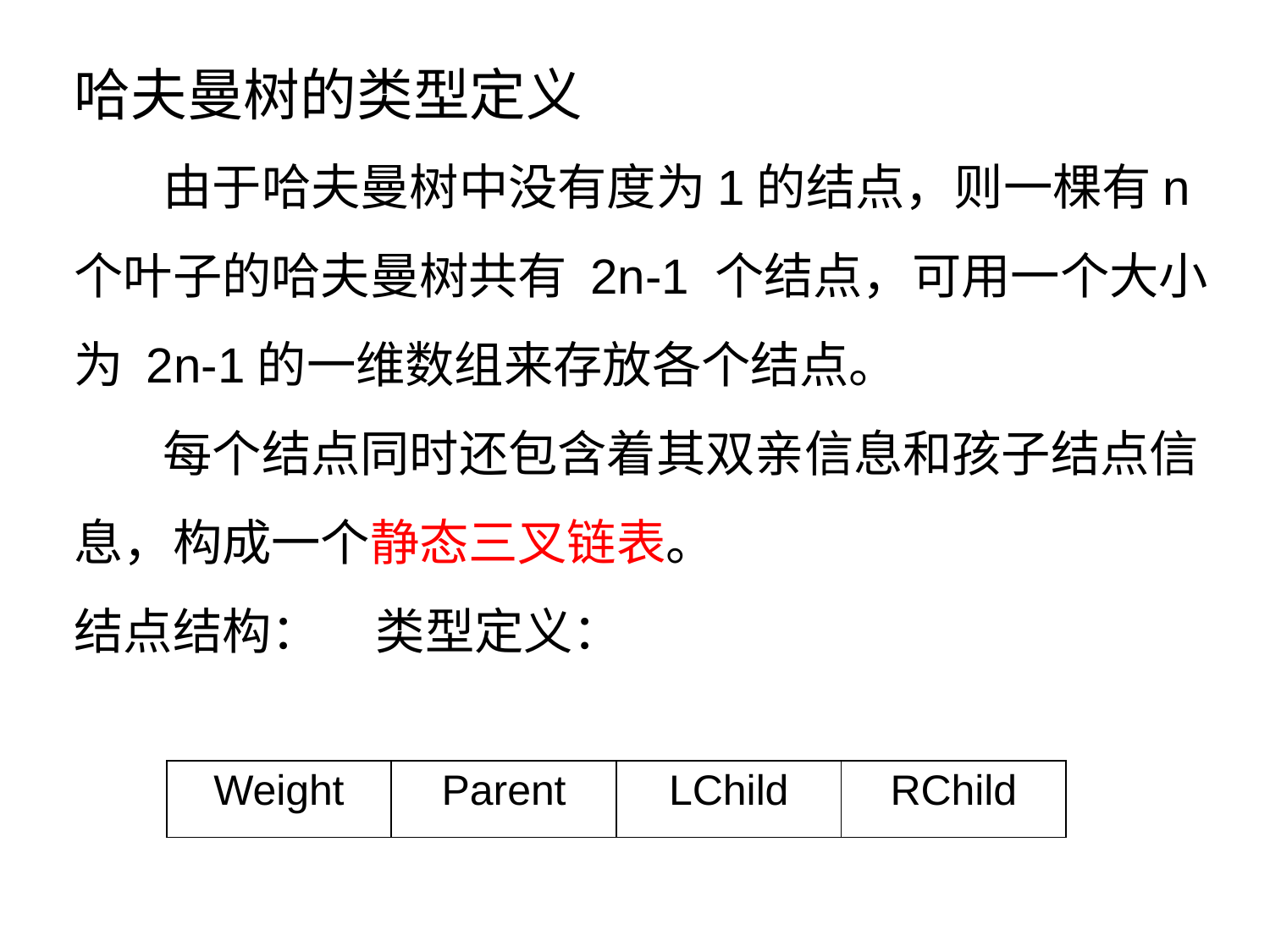

哈夫曼树的类型定义
       由于哈夫曼树中没有度为1的结点，则一棵有n个叶子的哈夫曼树共有 2n-1 个结点，可用一个大小为 2n-1的一维数组来存放各个结点。
       每个结点同时还包含着其双亲信息和孩子结点信息，构成一个静态三叉链表。
结点结构：     类型定义：
| Weight | Parent | LChild | RChild |
| --- | --- | --- | --- |
23